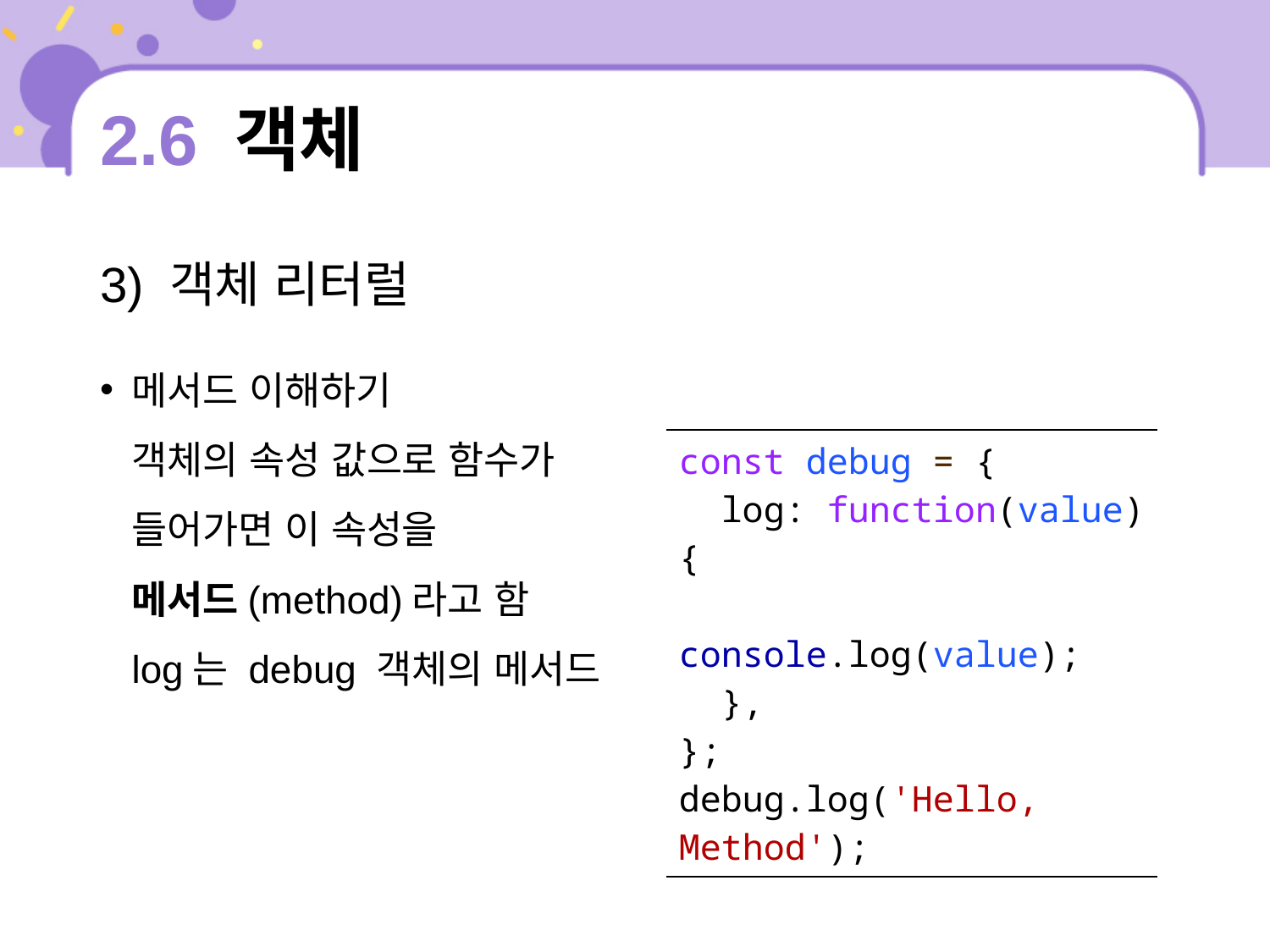

# 2.6 객체
3) 객체 리터럴
메서드 이해하기
객체의 속성 값으로 함수가
들어가면 이 속성을
메서드(method)라고 함
log는 debug 객체의 메서드
| const debug = { log: function(value) { console.log(value); }, }; debug.log('Hello, Method'); |
| --- |